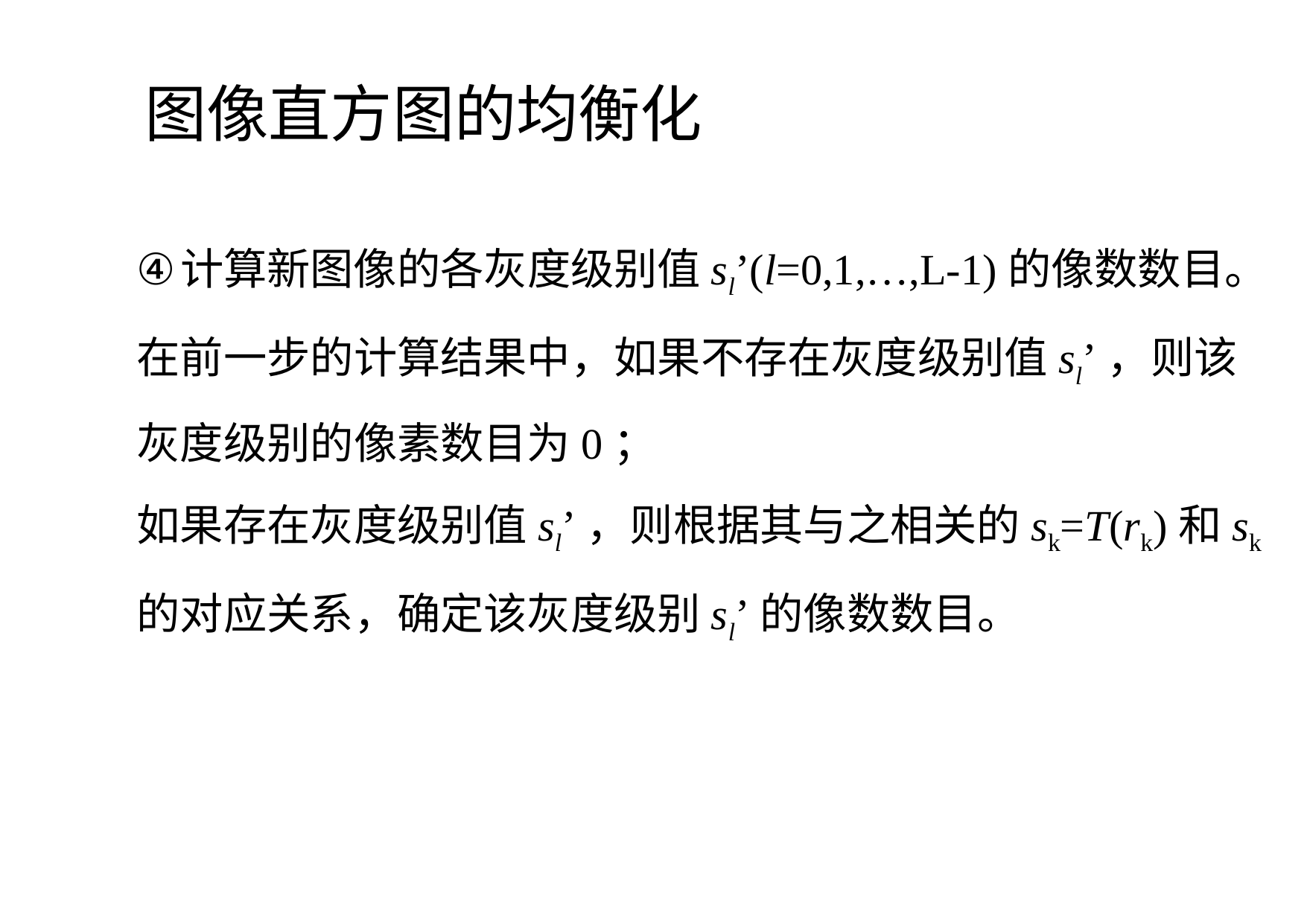

图像直方图的均衡化
计算新图像的各灰度级别值sl’(l=0,1,…,L-1)的像数数目。在前一步的计算结果中，如果不存在灰度级别值sl’，则该灰度级别的像素数目为0；
如果存在灰度级别值sl’，则根据其与之相关的sk=T(rk)和sk的对应关系，确定该灰度级别sl’的像数数目。